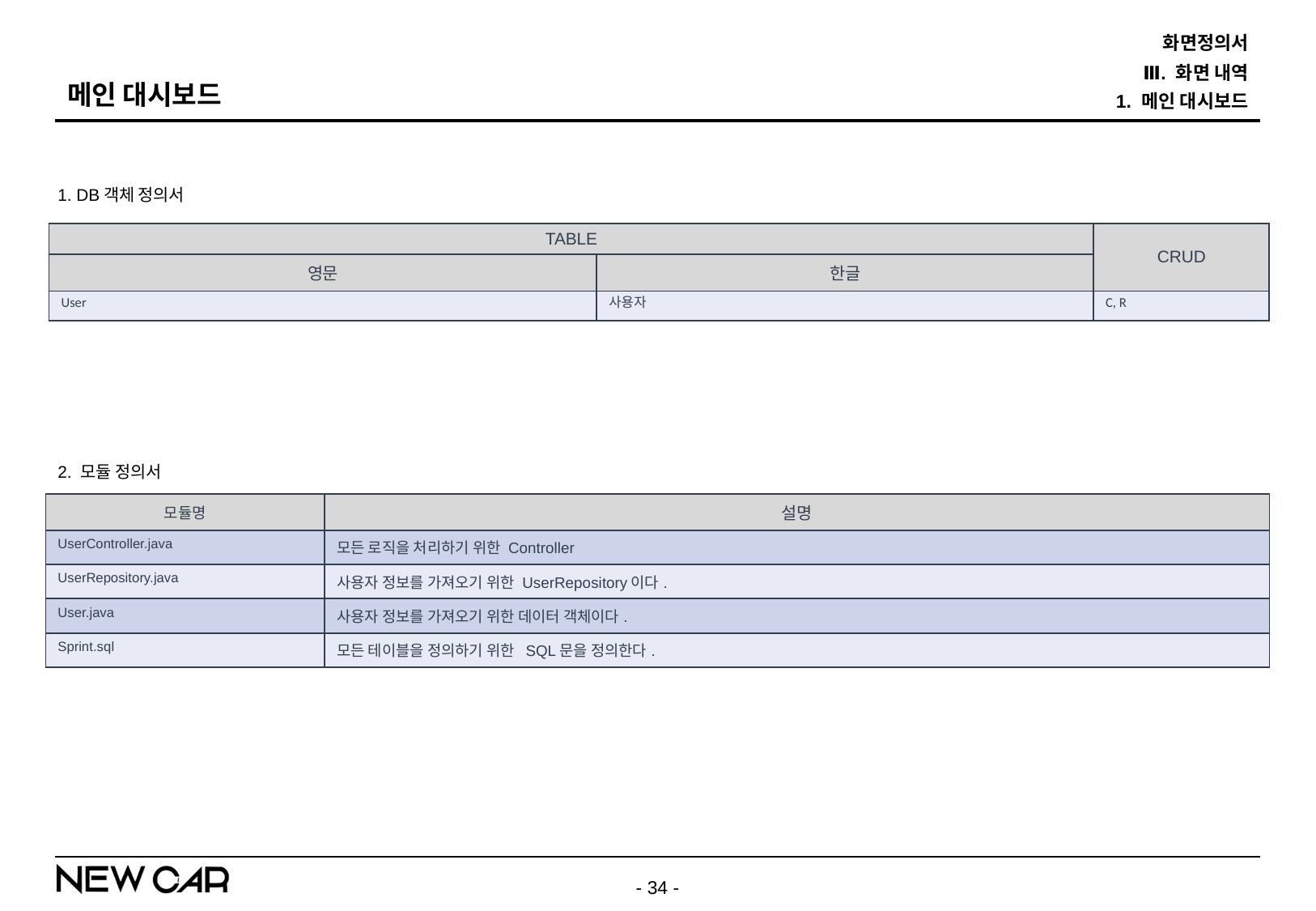

화면정의서
Ⅲ. 화면 내역
메인 대시보드
1. 메인 대시보드
1. DB객체 정의서
| TABLE |  | CRUD |
| --- | --- | --- |
| 영문 | 한글 |  |
| User | 사용자 | C, R |
2. 모듈 정의서
| 모듈명 | 설명 |
| --- | --- |
| UserController.java | 모든 로직을 처리하기 위한 Controller |
| UserRepository.java | 사용자 정보를 가져오기 위한 UserRepository이다. |
| User.java | 사용자 정보를 가져오기 위한 데이터 객체이다. |
| Sprint.sql | 모든 테이블을 정의하기 위한 SQL문을 정의한다. |